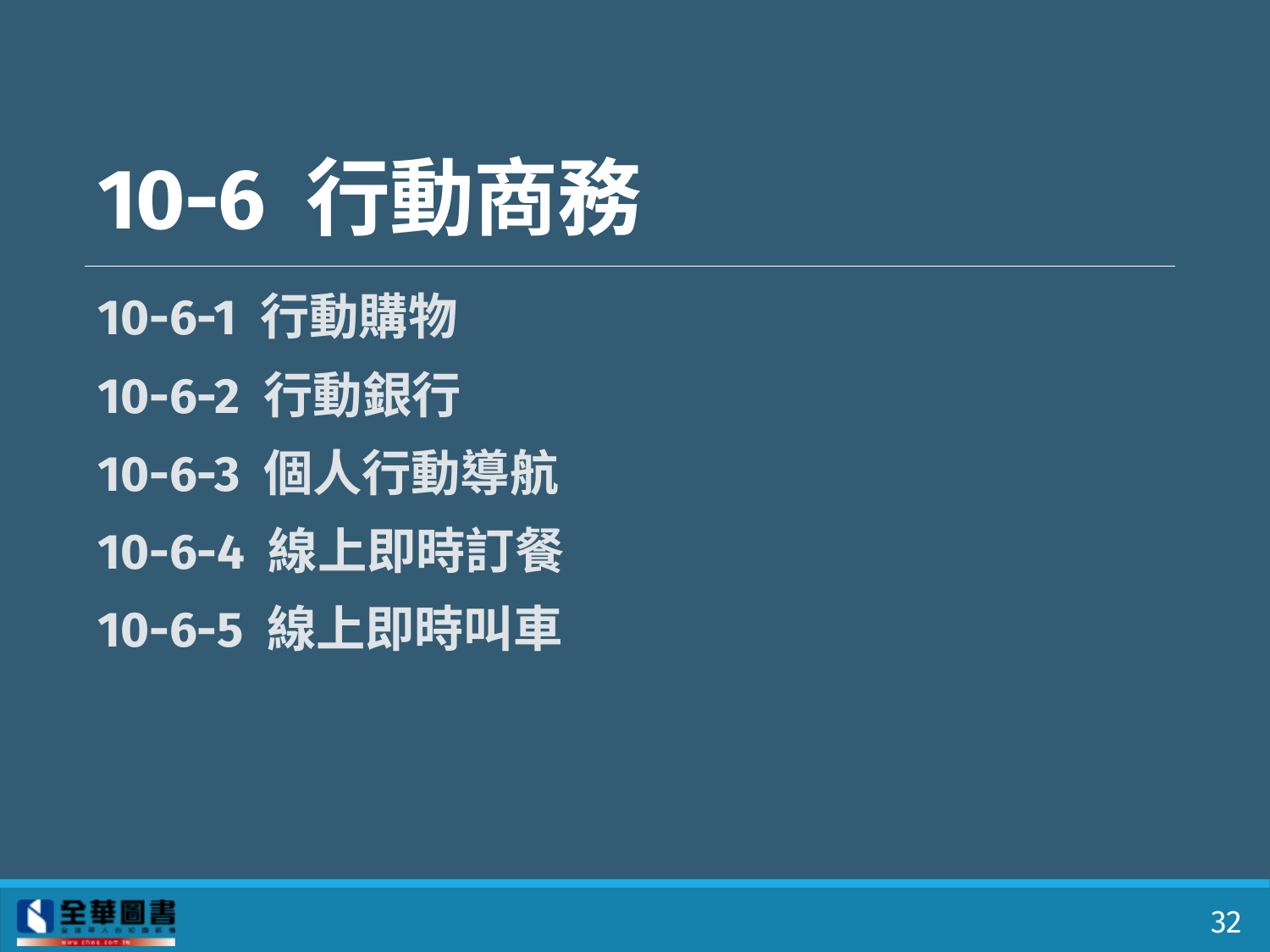

# 10-6 行動商務
10-6-1 行動購物
10-6-2 行動銀行
10-6-3 個人行動導航
10-6-4 線上即時訂餐
10-6-5 線上即時叫車
32